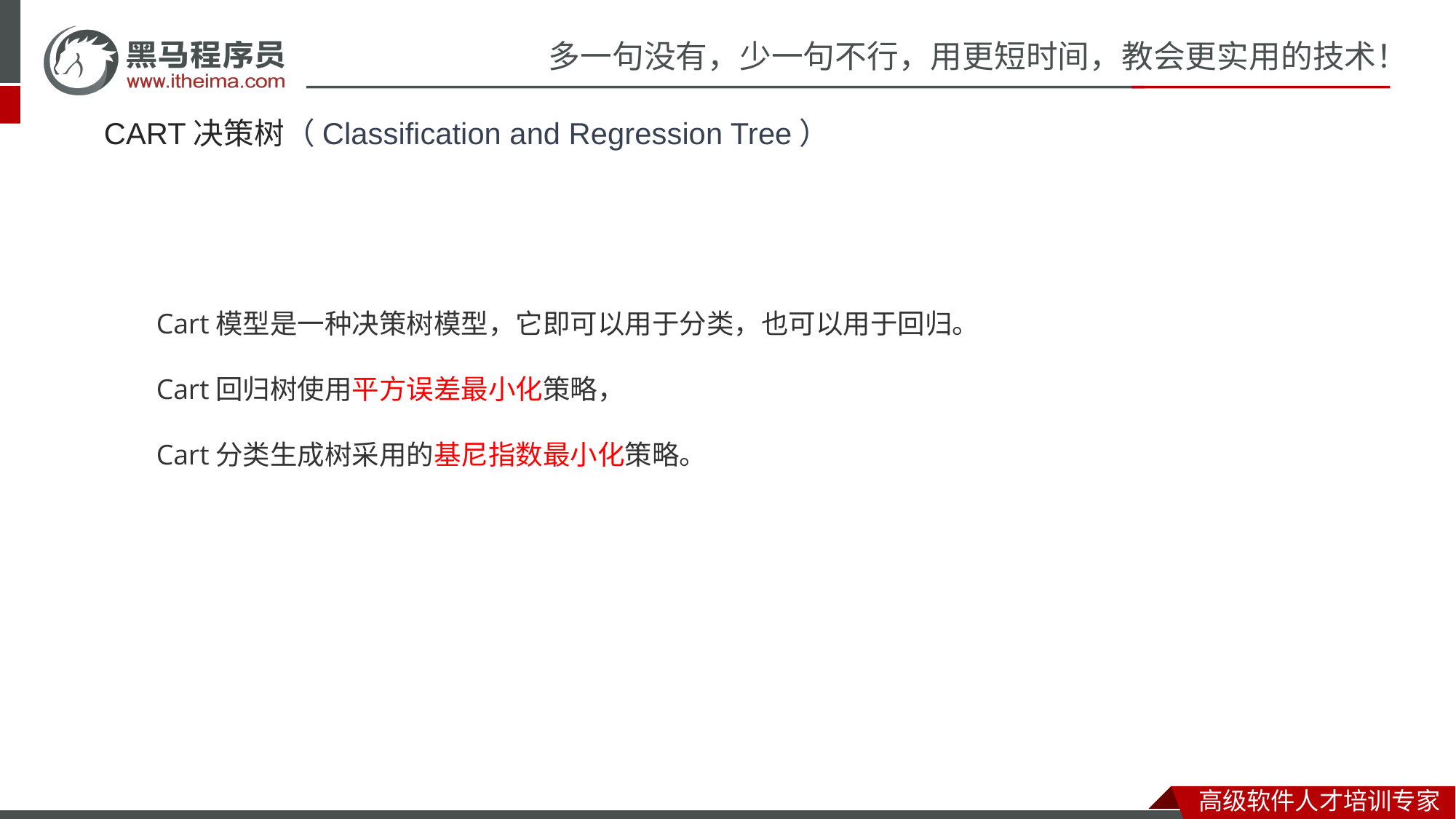

# CART决策树（Classification and Regression Tree）
Cart模型是一种决策树模型，它即可以用于分类，也可以用于回归。
Cart回归树使用平方误差最小化策略，
Cart分类生成树采用的基尼指数最小化策略。